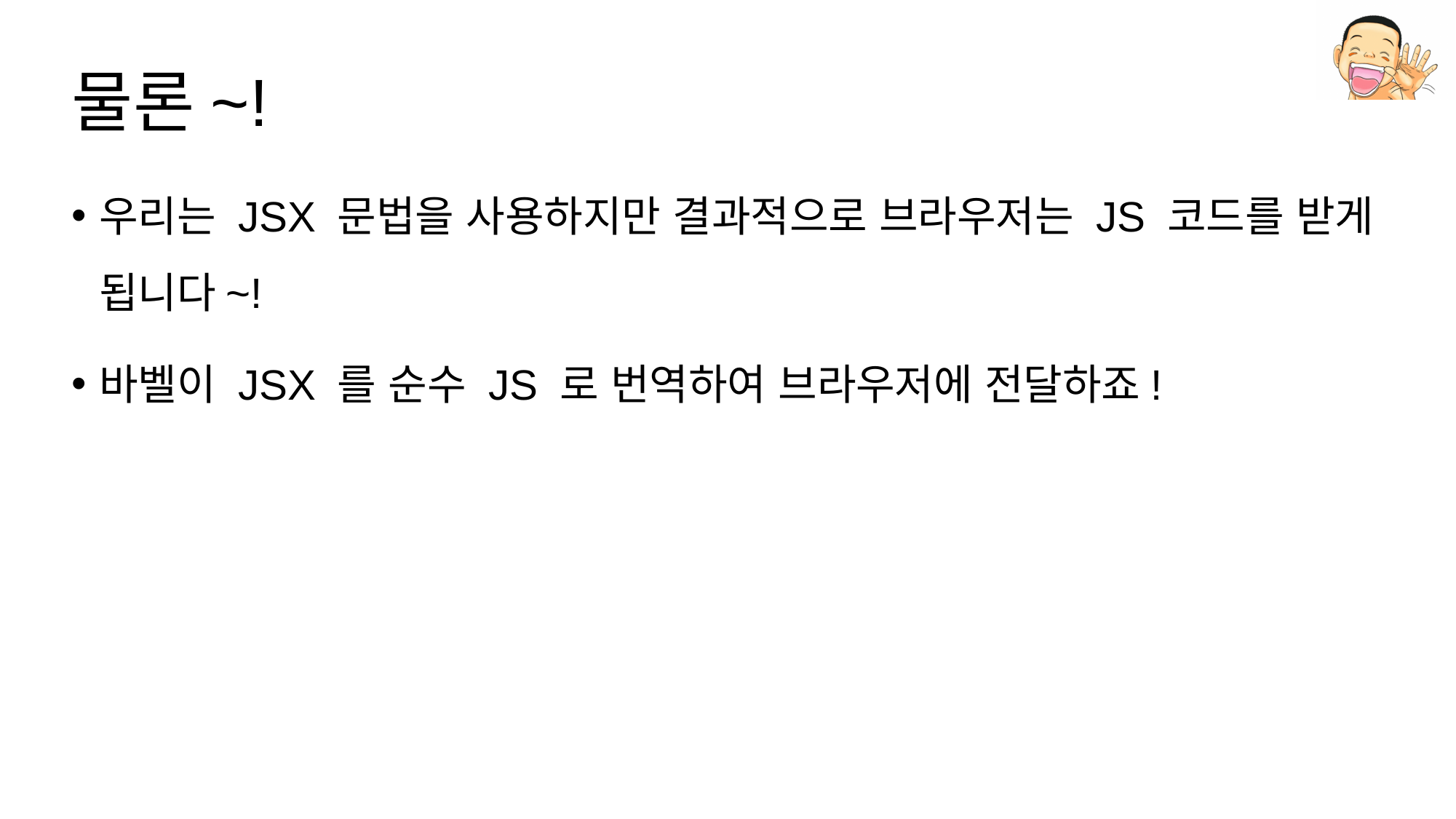

# 물론~!
우리는 JSX 문법을 사용하지만 결과적으로 브라우저는 JS 코드를 받게 됩니다~!
바벨이 JSX 를 순수 JS 로 번역하여 브라우저에 전달하죠!